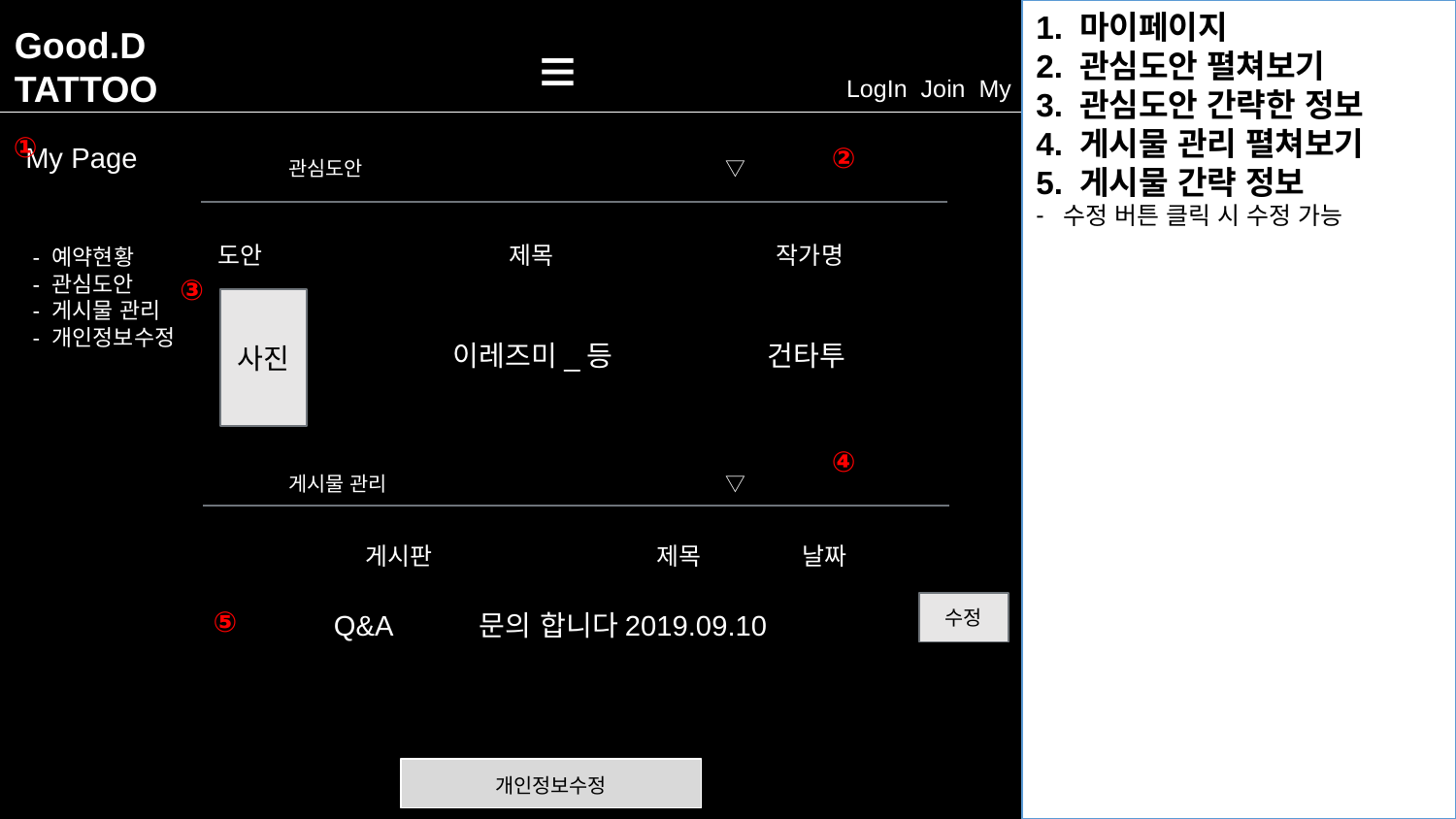

1. 마이페이지
2. 관심도안 펼쳐보기
3. 관심도안 간략한 정보
4. 게시물 관리 펼쳐보기
5. 게시물 간략 정보
수정 버튼 클릭 시 수정 가능
Good.D
TATTOO
≡
LogIn  Join  My
①
②
My Page
관심도안			▽
도안		제목	                  작가명
- 예약현황
- 관심도안
- 게시물 관리
- 개인정보수정
③
사진
이레즈미_등	            건타투
④
게시물 관리			▽
	게시판		제목	날짜
Q&A	문의 합니다	2019.09.10
⑥
수정
⑤

개인정보수정